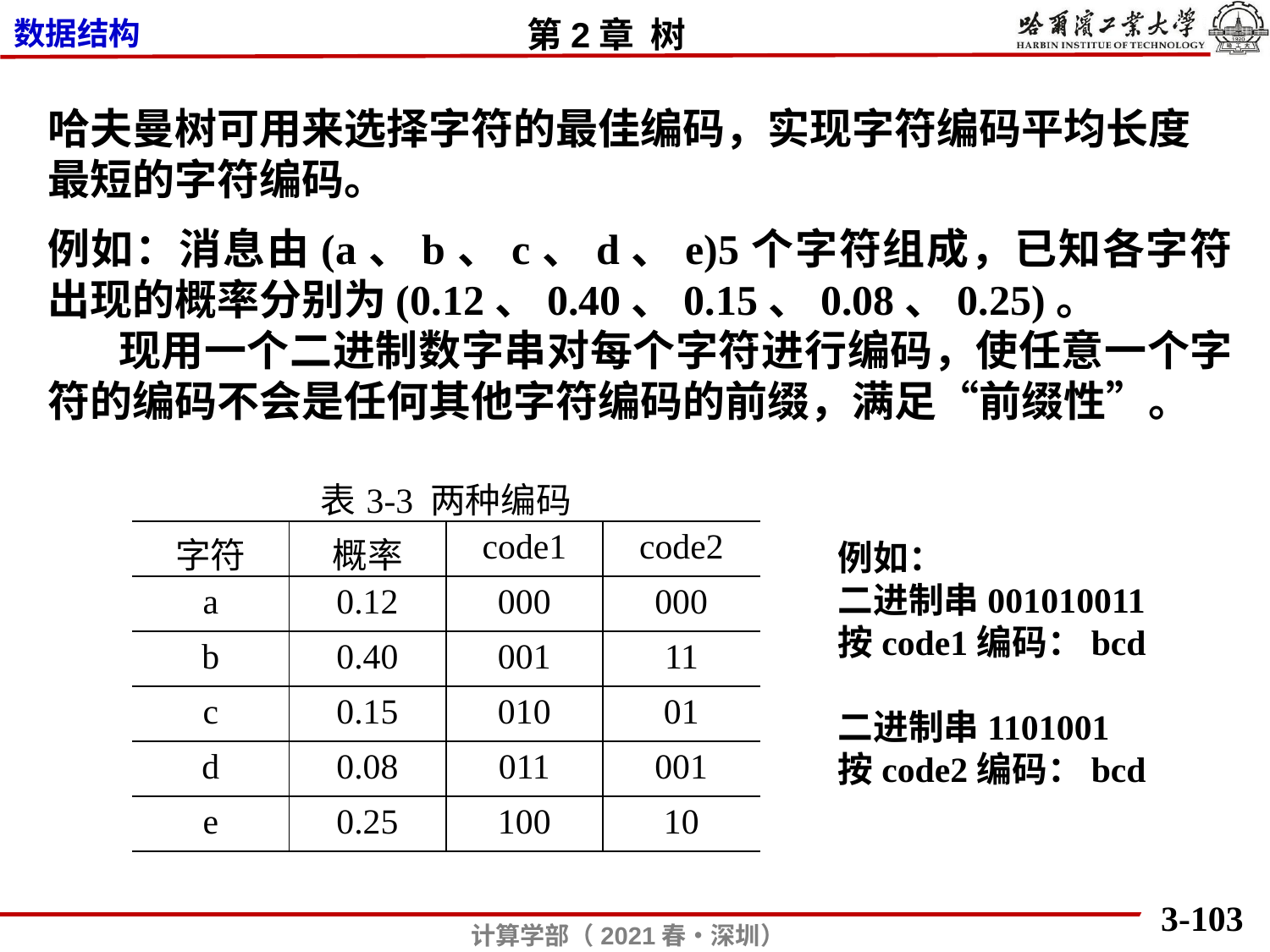

哈夫曼树可用来选择字符的最佳编码，实现字符编码平均长度最短的字符编码。
例如：消息由(a、b、c、d、e)5个字符组成，已知各字符出现的概率分别为(0.12、0.40、0.15、0.08、0.25)。
      现用一个二进制数字串对每个字符进行编码，使任意一个字符的编码不会是任何其他字符编码的前缀，满足“前缀性”。
| 表3-3 两种编码 |  |  |  |
| --- | --- | --- | --- |
| 字符 | 概率 | code1 | code2 |
| a | 0.12 | 000 | 000 |
| b | 0.40 | 001 | 11 |
| c | 0.15 | 010 | 01 |
| d | 0.08 | 011 | 001 |
| e | 0.25 | 100 | 10 |
例如：
二进制串001010011
按code1编码：bcd

二进制串1101001
按code2编码：bcd